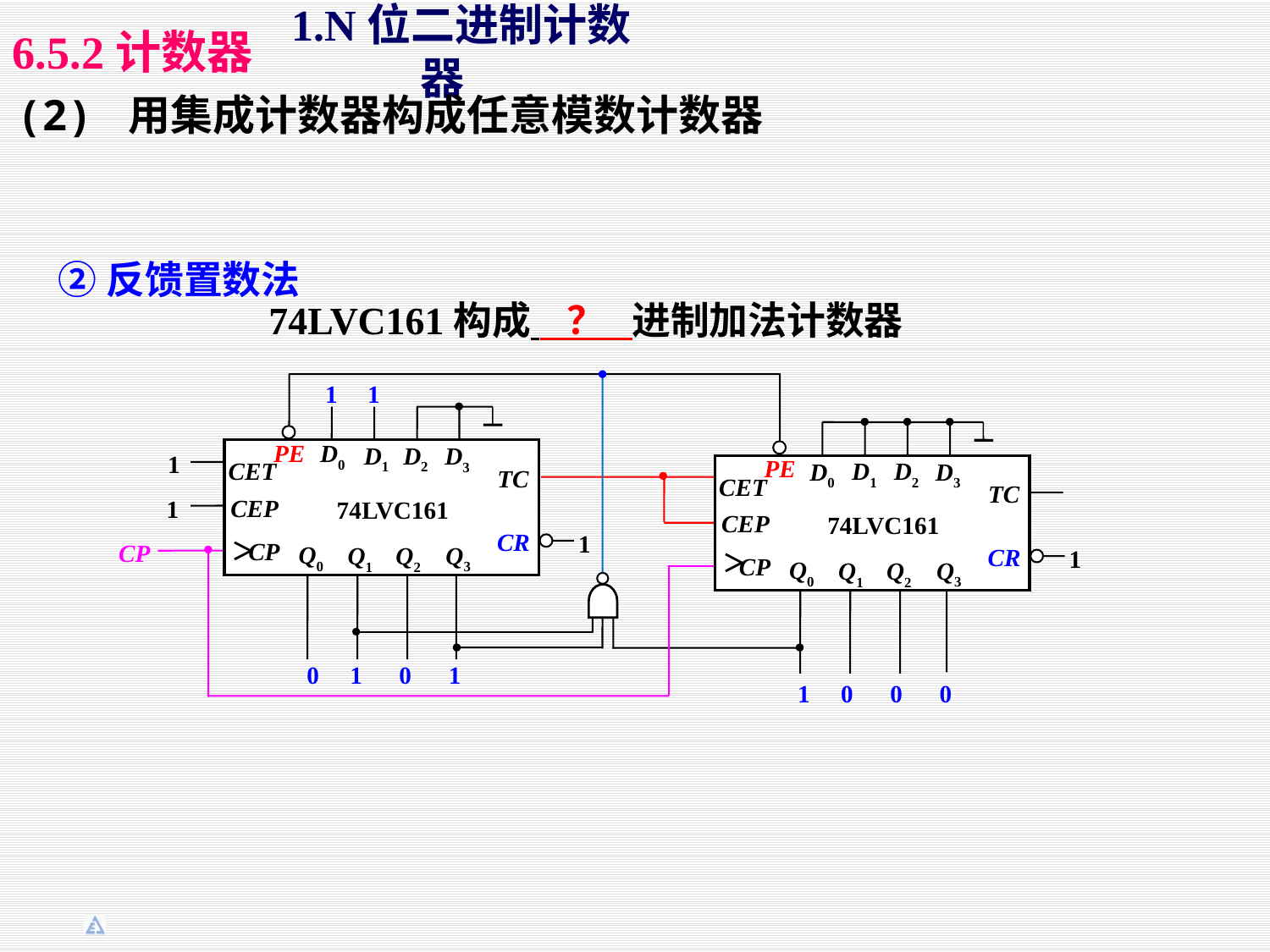

1.N位二进制计数器
6.5.2计数器
(2) 用集成计数器构成任意模数计数器
②反馈置数法
74LVC161构成    ？   进制加法计数器

PE

D0

D1

D2

D3

1

PE

D1

D2

CET

D0

D3

TC

CET

TC

CEP

1

74LVC161

CEP

74LVC161

CR

1

＞

CP

CP

Q0

Q3

Q1

Q2

＞
CR

1

CP

Q0

Q3

Q1

Q2

1
1

0     1      0      1
1     0      0      0